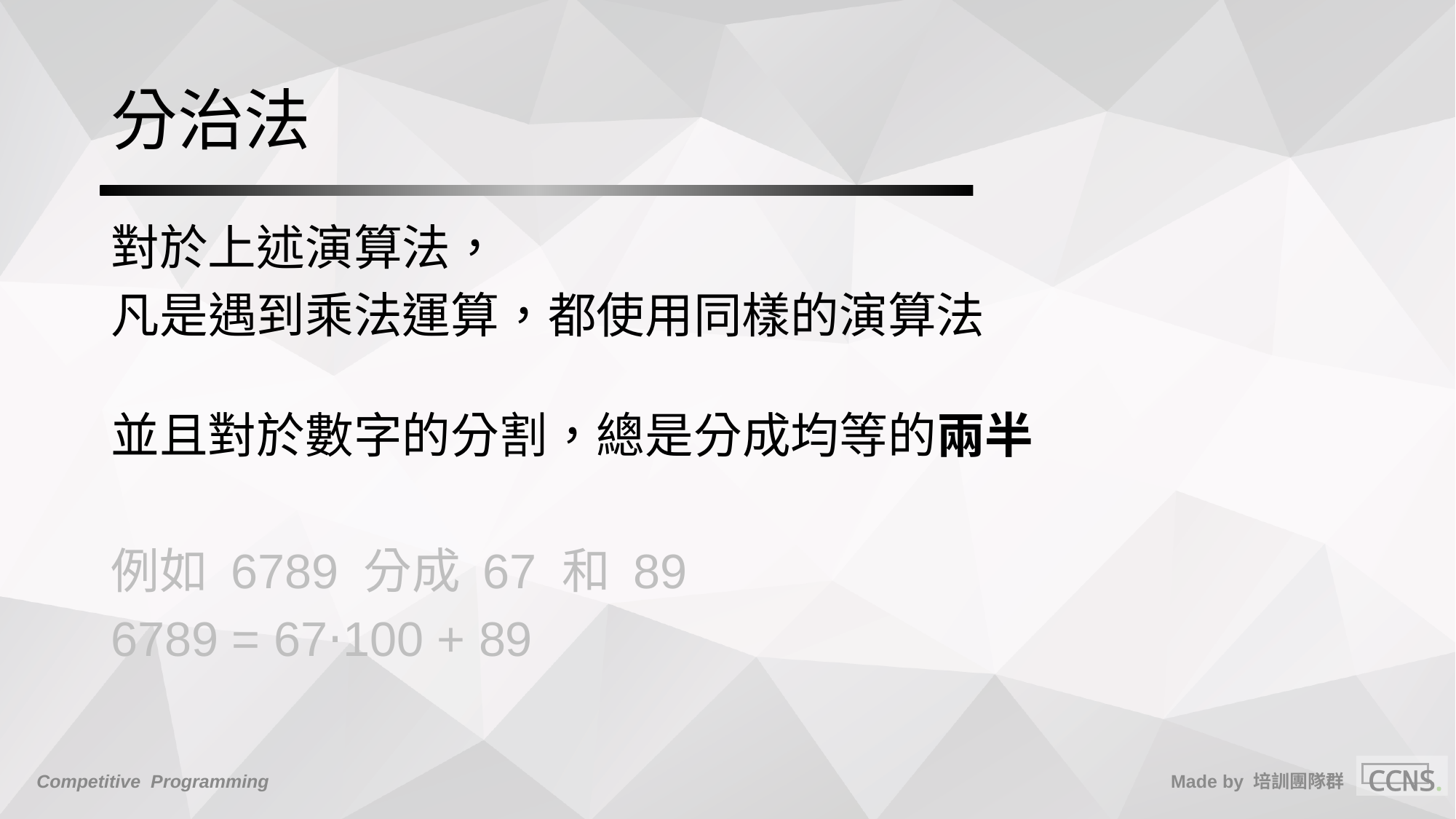

# 分治法
對於上述演算法，
凡是遇到乘法運算，都使用同樣的演算法
並且對於數字的分割，總是分成均等的兩半

例如 6789 分成 67 和 89
6789 = 67⋅100 + 89